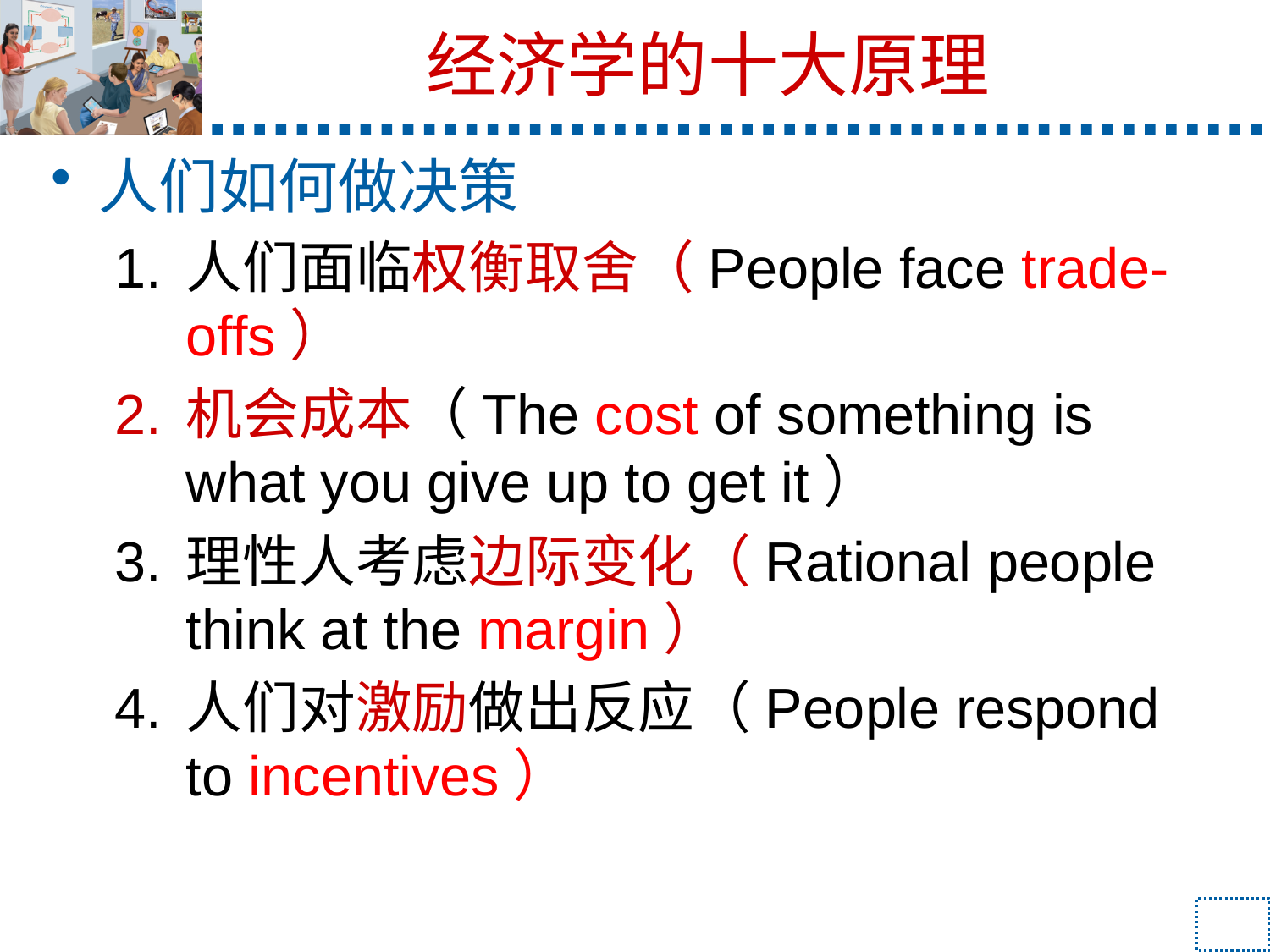

# 经济学的十大原理
人们如何做决策
人们面临权衡取舍（People face trade-offs）
机会成本（The cost of something is what you give up to get it）
理性人考虑边际变化（Rational people think at the margin）
人们对激励做出反应（People respond to incentives）
27